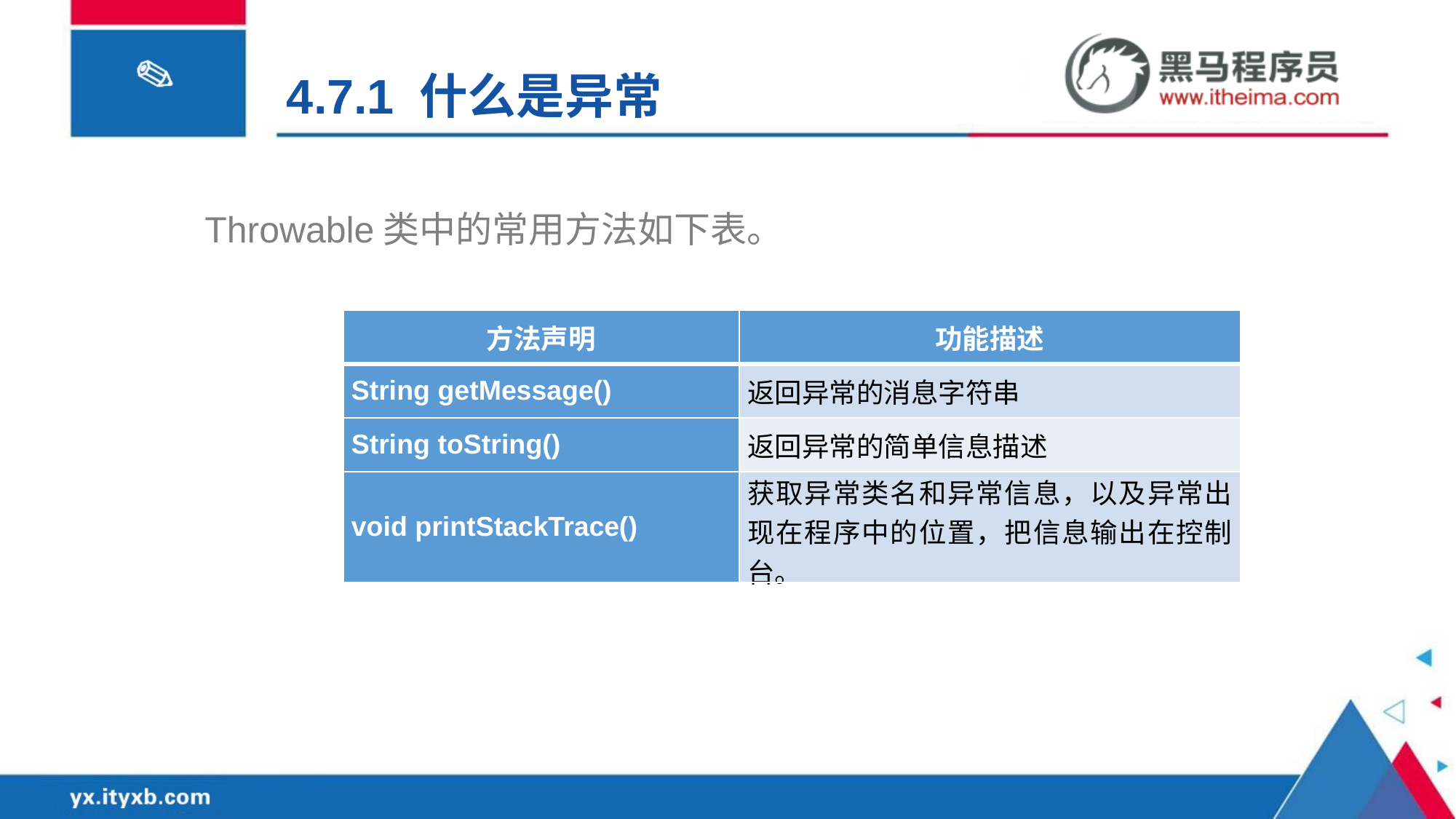

4.7.1 什么是异常
Throwable类中的常用方法如下表。
| 方法声明 | 功能描述 |
| --- | --- |
| String getMessage() | 返回异常的消息字符串 |
| String toString() | 返回异常的简单信息描述 |
| void printStackTrace() | 获取异常类名和异常信息，以及异常出现在程序中的位置，把信息输出在控制台。 |